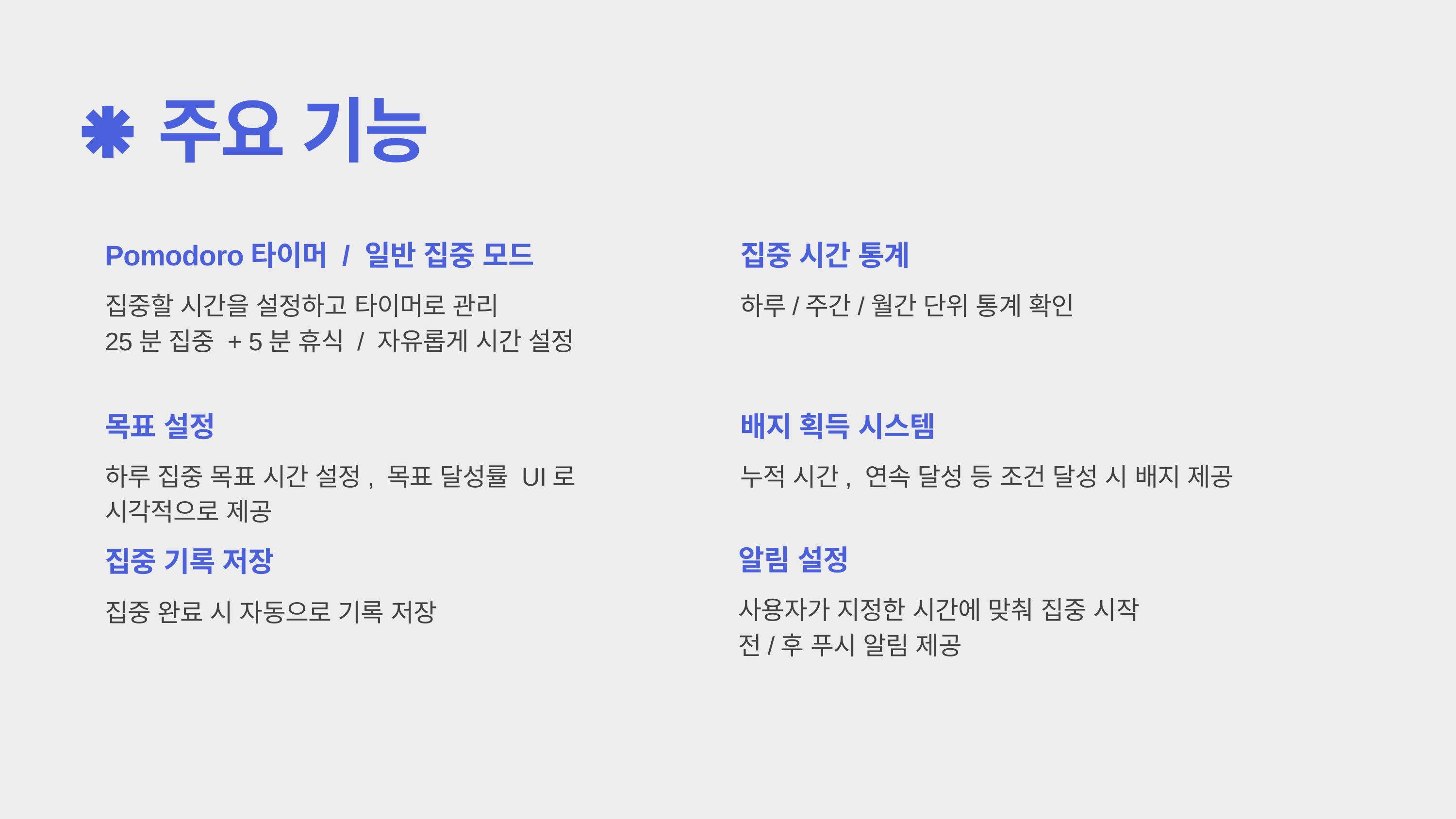

주요 기능

Pomodoro타이머 / 일반 집중 모드
집중 시간 통계
집중할 시간을 설정하고 타이머로 관리
25분 집중 + 5분 휴식 / 자유롭게 시간 설정
하루/주간/월간 단위 통계 확인
목표 설정
배지 획득 시스템
하루 집중 목표 시간 설정, 목표 달성률 UI로
시각적으로 제공
누적 시간, 연속 달성 등 조건 달성 시 배지 제공
알림 설정
집중 기록 저장
사용자가 지정한 시간에 맞춰 집중 시작
전/후 푸시 알림 제공
집중 완료 시 자동으로 기록 저장